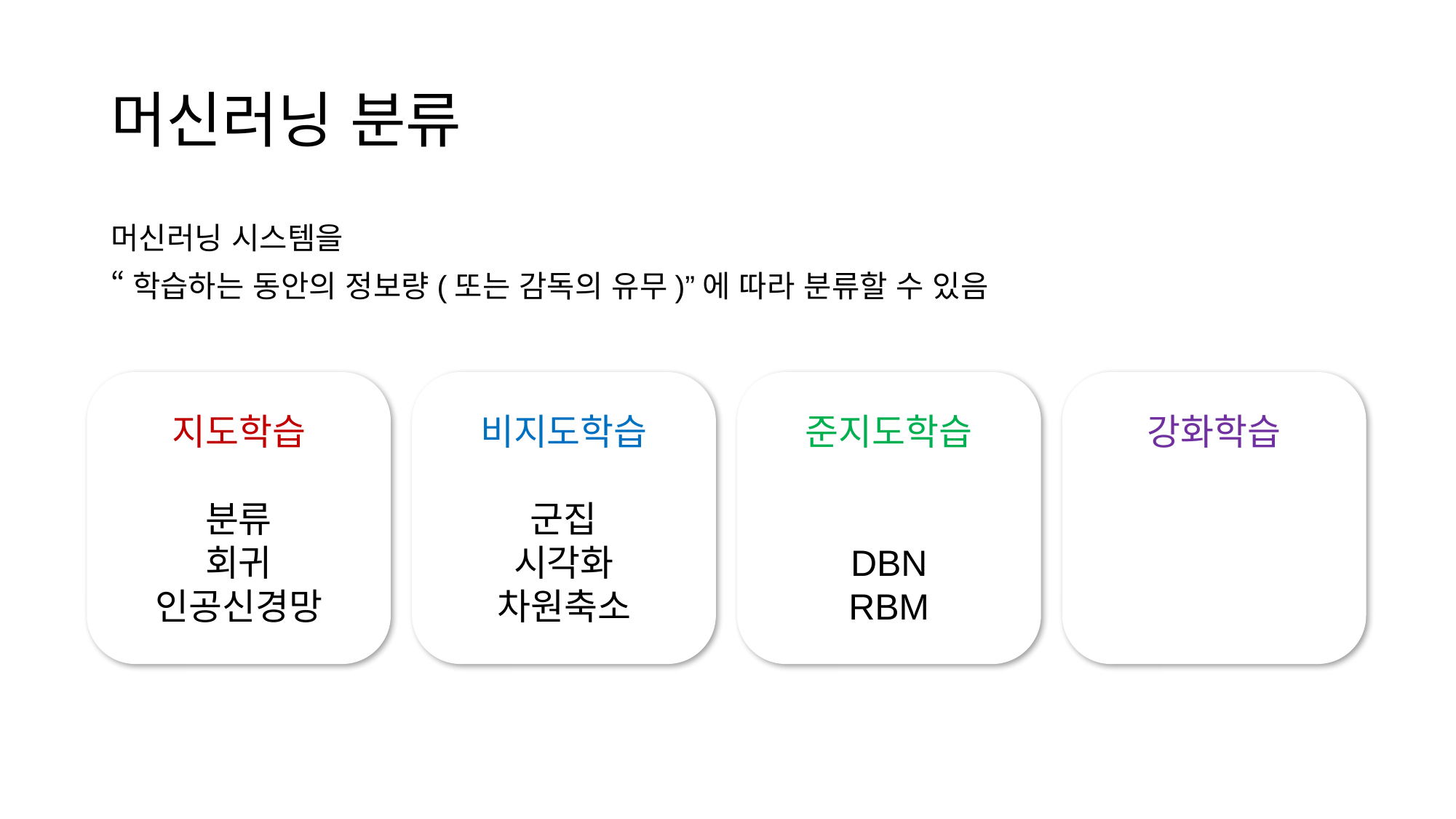

# 머신러닝 분류
머신러닝 시스템을
“학습하는 동안의 정보량(또는 감독의 유무)”에 따라 분류할 수 있음

지도학습

분류
회귀
인공신경망
비지도학습

군집
시각화
차원축소
준지도학습

DBN
RBM
강화학습